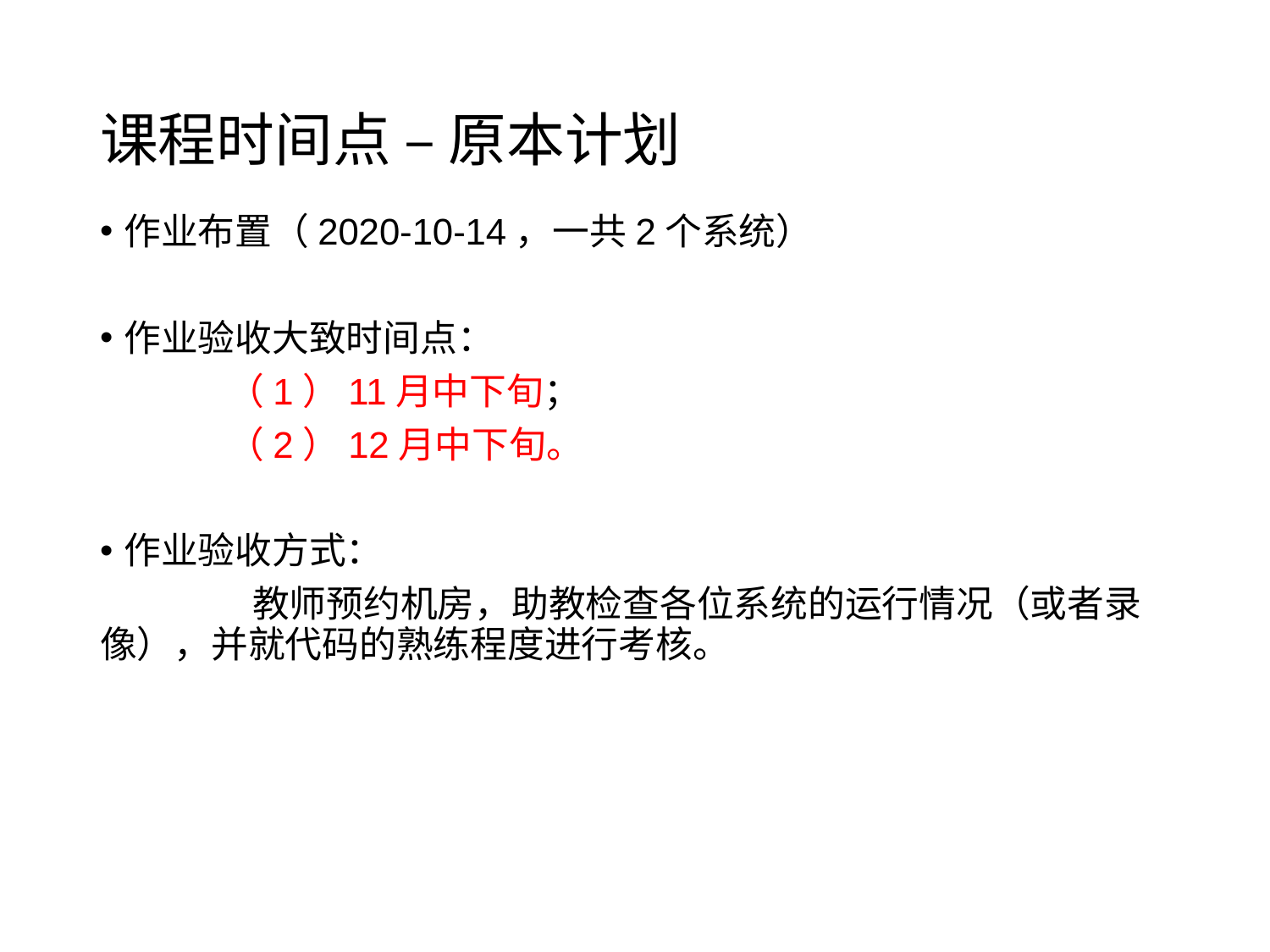

# 课程时间点 – 原本计划
作业布置（2020-10-14，一共2个系统）

作业验收大致时间点：
	（1）11月中下旬；
	（2）12月中下旬。

作业验收方式：
	  教师预约机房，助教检查各位系统的运行情况（或者录像），并就代码的熟练程度进行考核。